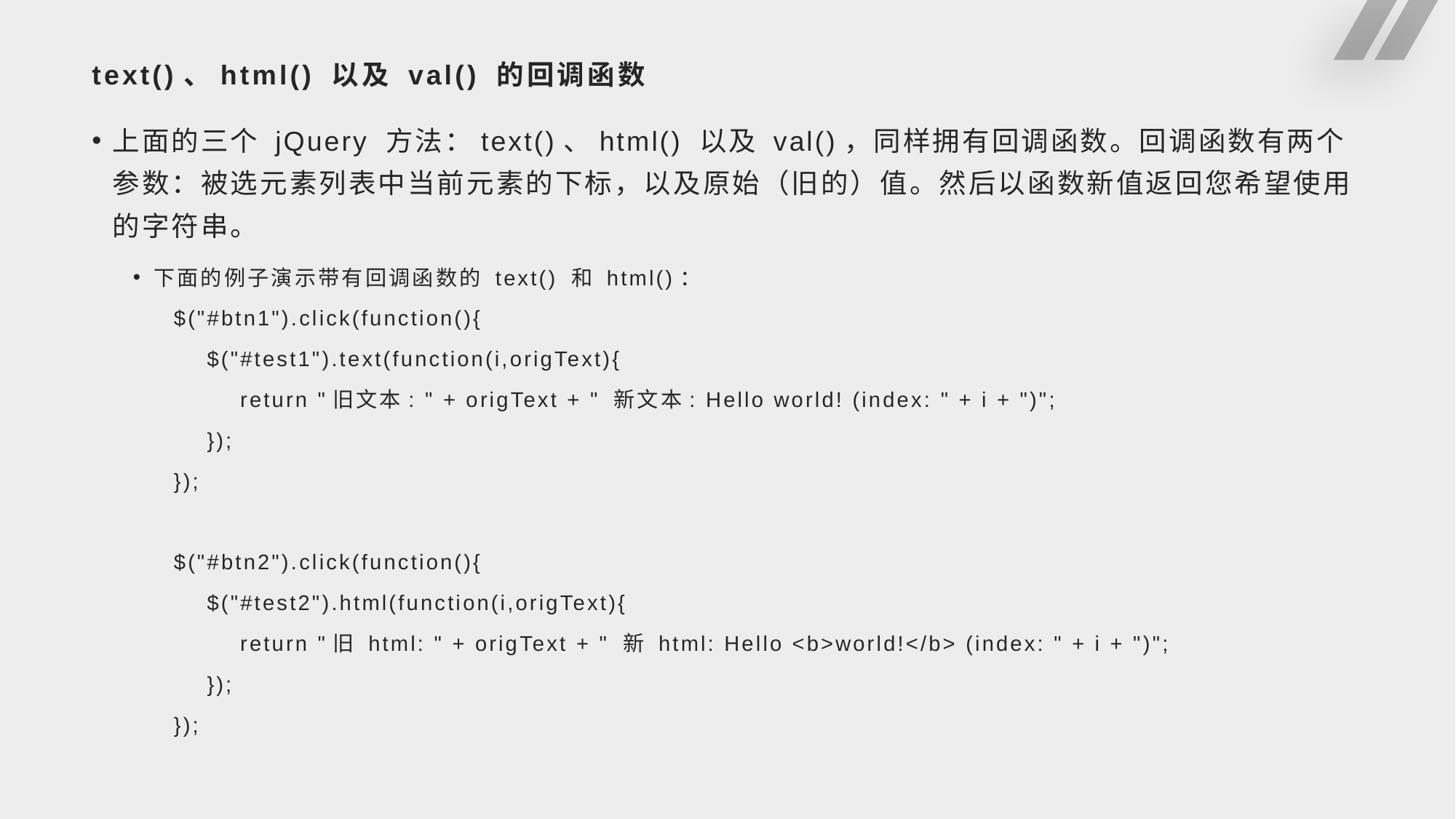

# text()、html() 以及 val() 的回调函数
上面的三个 jQuery 方法：text()、html() 以及 val()，同样拥有回调函数。回调函数有两个参数：被选元素列表中当前元素的下标，以及原始（旧的）值。然后以函数新值返回您希望使用的字符串。
下面的例子演示带有回调函数的 text() 和 html()：
$("#btn1").click(function(){
    $("#test1").text(function(i,origText){
        return "旧文本: " + origText + " 新文本: Hello world! (index: " + i + ")";
    });
});

$("#btn2").click(function(){
    $("#test2").html(function(i,origText){
        return "旧 html: " + origText + " 新 html: Hello <b>world!</b> (index: " + i + ")";
    });
});